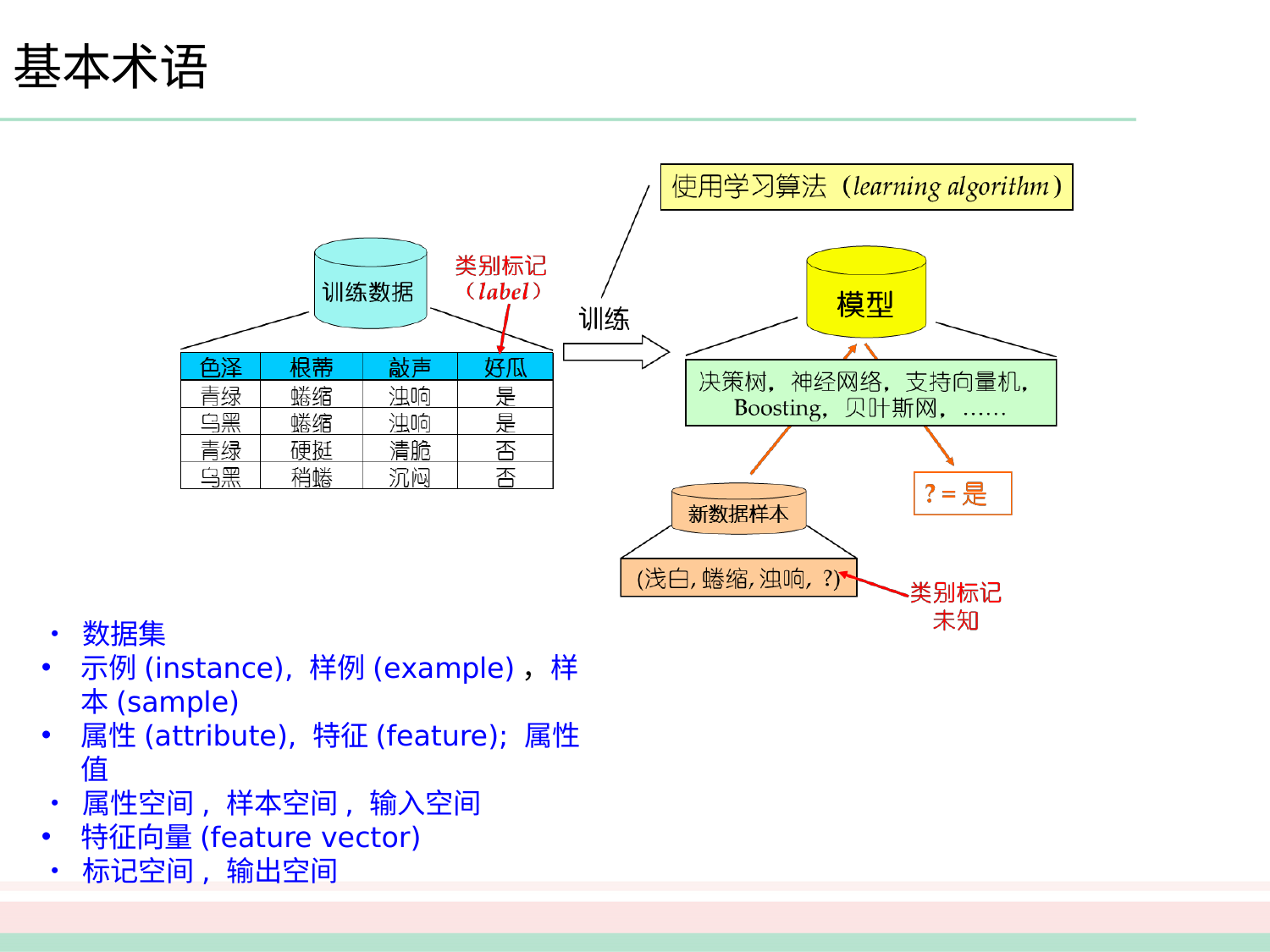

# 基本术语

•	数据集
示例(instance), 样例(example)，样本(sample)
属性(attribute), 特征(feature); 属性值
•	属性空间, 样本空间, 输入空间
特征向量(feature vector)
•	标记空间, 输出空间